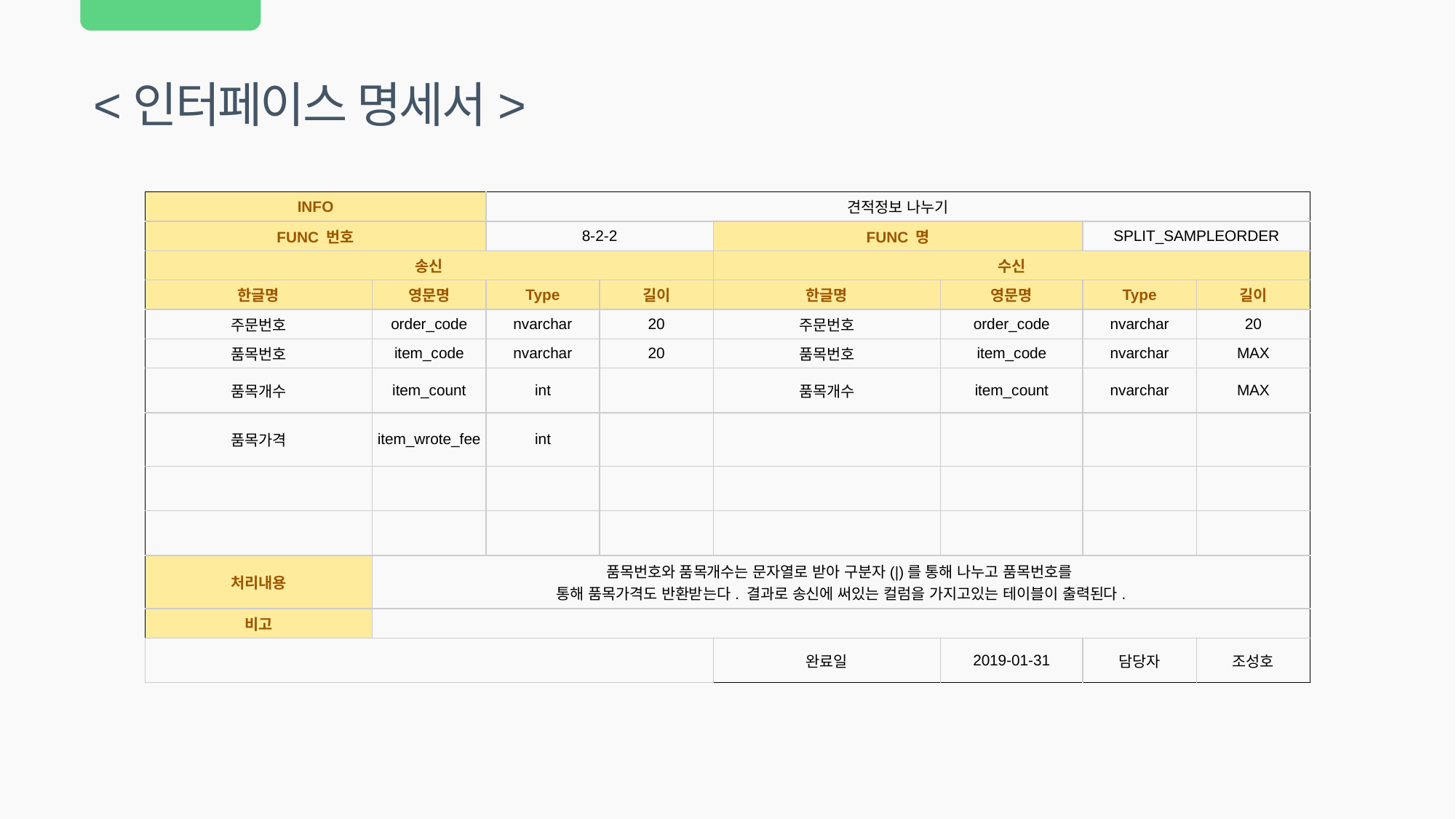

<인터페이스 명세서>
| INFO |  | 견적정보 나누기 |  |  |  |  |  |
| --- | --- | --- | --- | --- | --- | --- | --- |
| FUNC 번호 |  | 8-2-2 |  | FUNC 명 |  | SPLIT\_SAMPLEORDER |  |
| 송신 |  |  |  | 수신 |  |  |  |
| 한글명 | 영문명 | Type | 길이 | 한글명 | 영문명 | Type | 길이 |
| 주문번호 | order\_code | nvarchar | 20 | 주문번호 | order\_code | nvarchar | 20 |
| 품목번호 | item\_code | nvarchar | 20 | 품목번호 | item\_code | nvarchar | MAX |
| 품목개수 | item\_count | int |  | 품목개수 | item\_count | nvarchar | MAX |
| 품목가격 | item\_wrote\_fee | int |  |  |  |  |  |
|  |  |  |  |  |  |  |  |
|  |  |  |  |  |  |  |  |
| 처리내용 | 품목번호와 품목개수는 문자열로 받아 구분자(|)를 통해 나누고 품목번호를 통해 품목가격도 반환받는다. 결과로 송신에 써있는 컬럼을 가지고있는 테이블이 출력된다. |  |  |  |  |  |  |
| 비고 |  |  |  |  |  |  |  |
|  |  |  |  | 완료일 | 2019-01-31 | 담당자 | 조성호 |